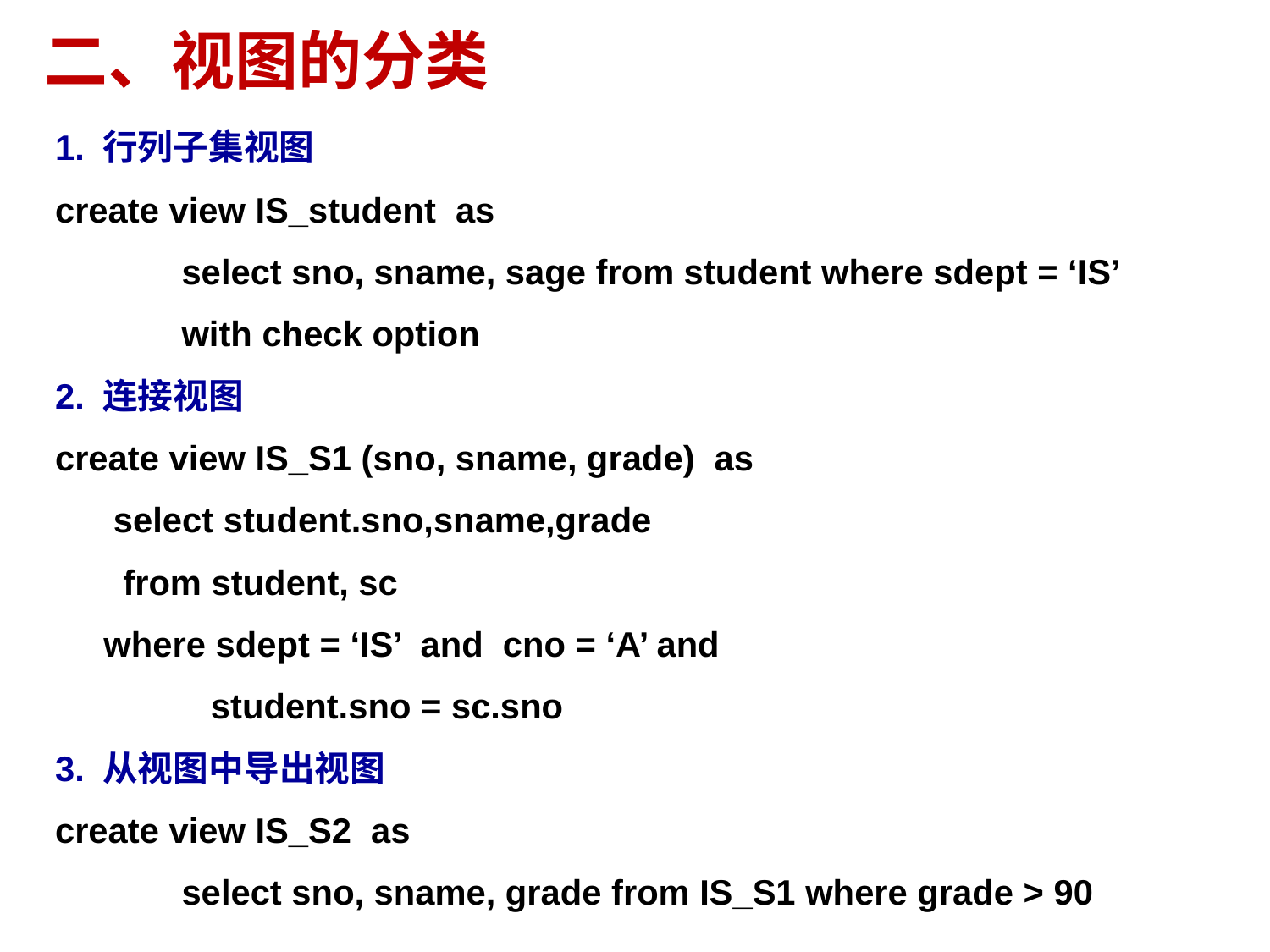

# 二、视图的分类
1. 行列子集视图
create view IS_student  as
             select sno, sname, sage from student where sdept = ‘IS’
             with check option
2. 连接视图
create view IS_S1 (sno, sname, grade)  as
      select student.sno,sname,grade
       from student, sc
     where sdept = ‘IS’  and  cno = ‘A’ and
                student.sno = sc.sno
3. 从视图中导出视图
create view IS_S2  as
             select sno, sname, grade from IS_S1 where grade > 90